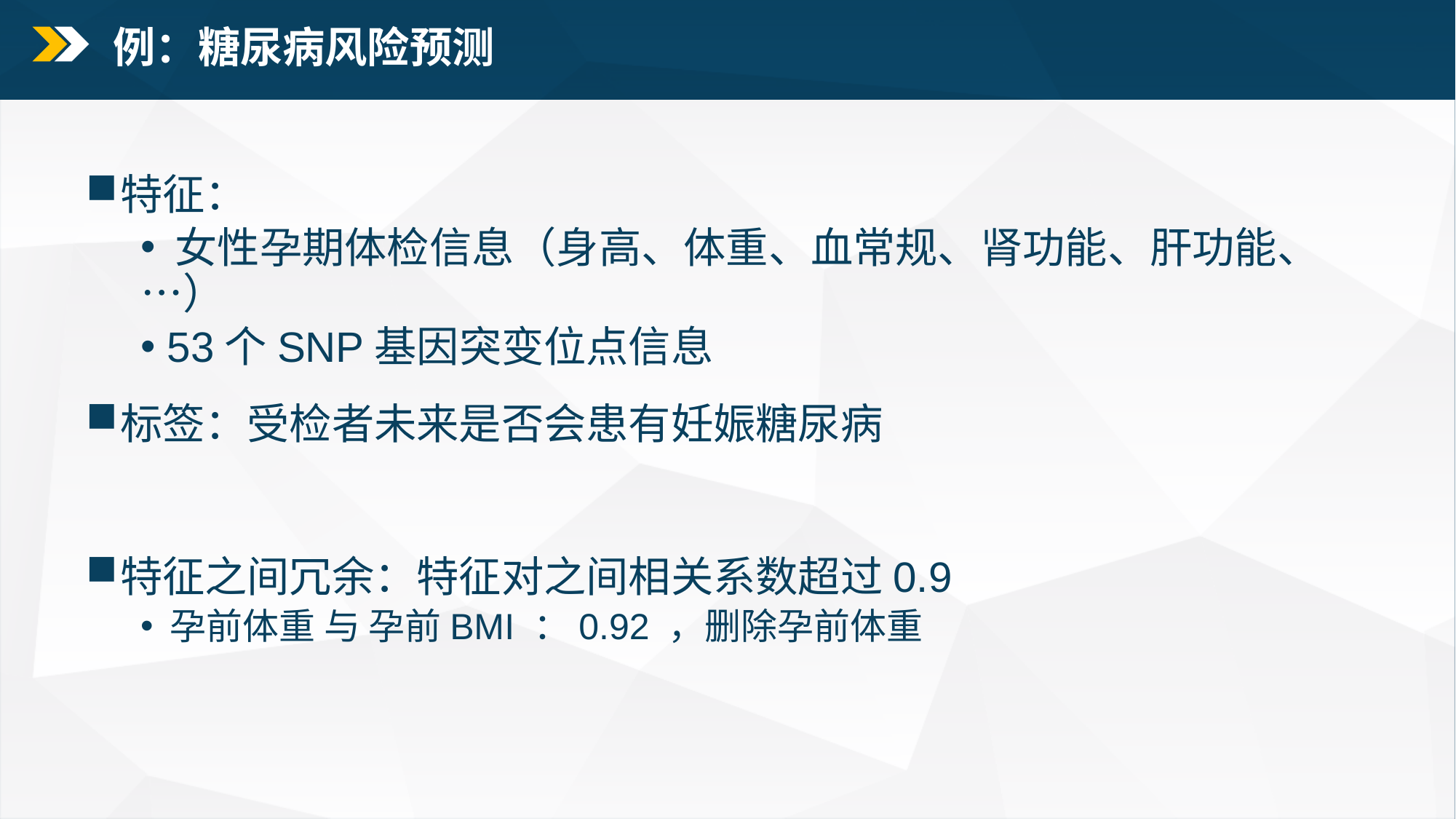

例：糖尿病风险预测
特征：
 女性孕期体检信息（身高、体重、血常规、肾功能、肝功能、…）
 53个SNP基因突变位点信息
标签：受检者未来是否会患有妊娠糖尿病

特征之间冗余：特征对之间相关系数超过0.9
 孕前体重 与 孕前BMI ：0.92 ，删除孕前体重